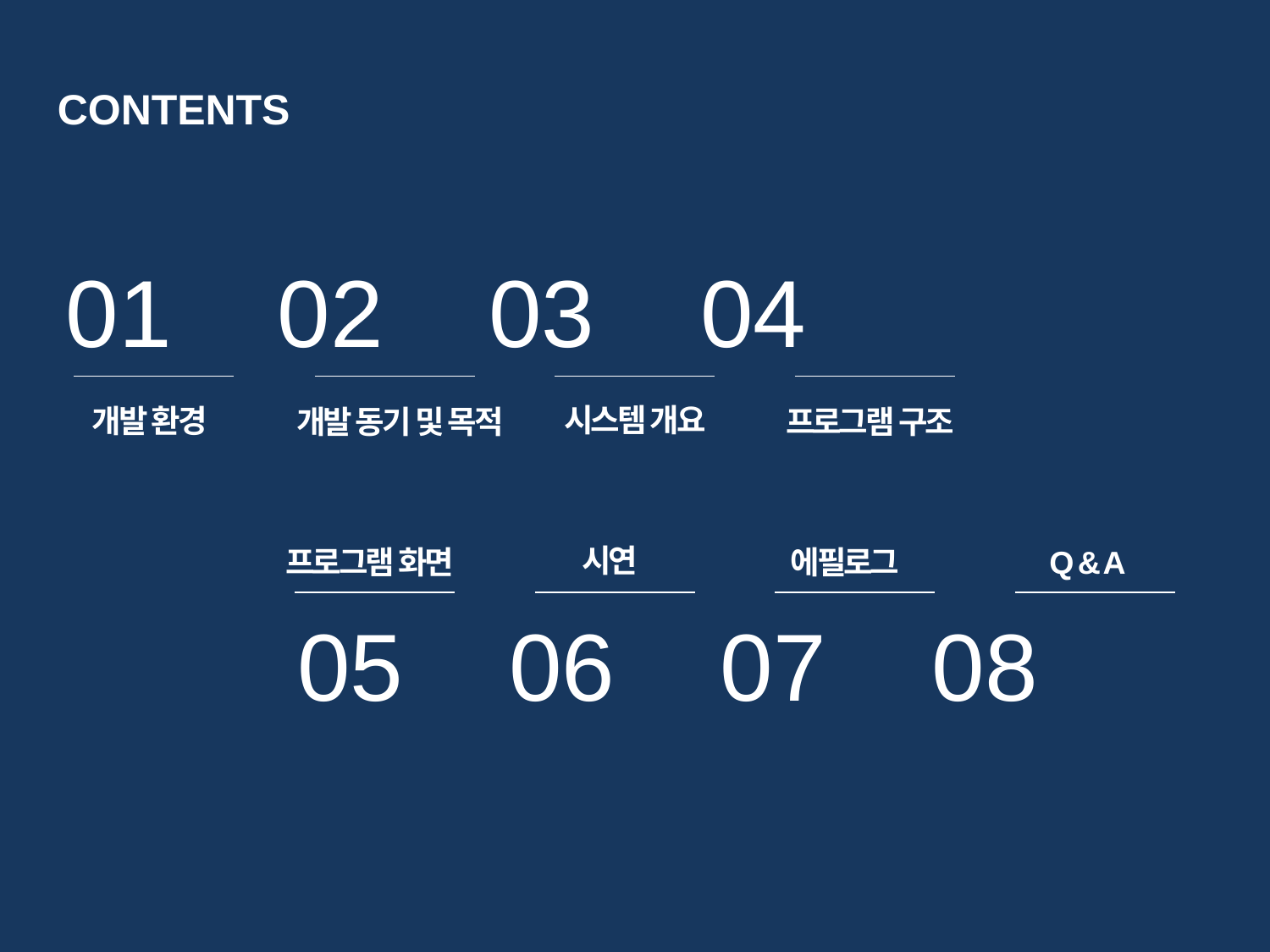

CONTENTS
01    02    03    04
시스템 개요
개발 환경
프로그램 구조
개발 동기 및 목적
시연
프로그램 화면
에필로그
Q & A
05    06    07    08